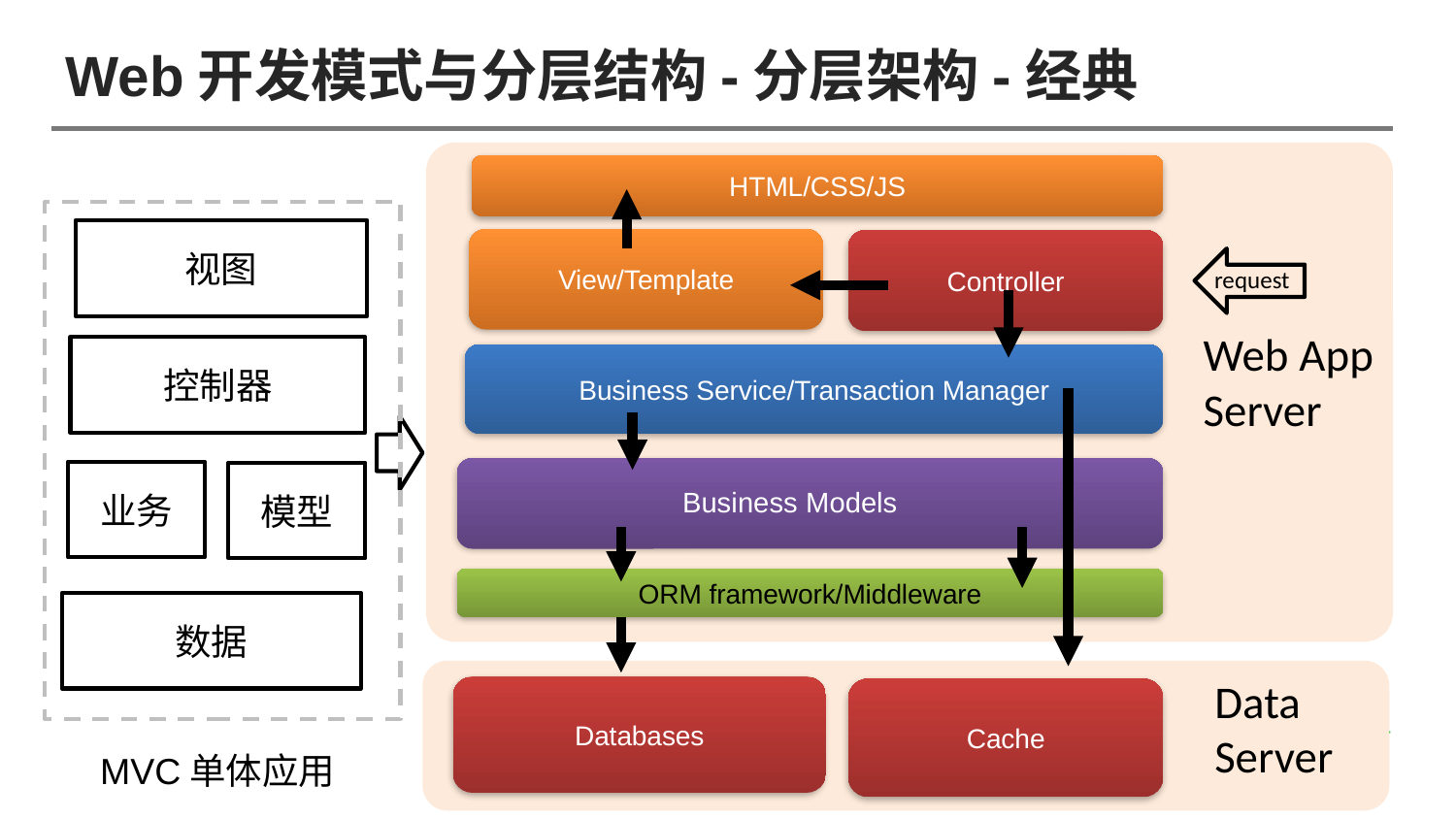

# Web开发模式与分层结构-分层架构-经典

HTML/CSS/JS

视图

View/Template
Controller
request
Web App
Server
控制器
Business Service/Transaction Manager

业务
模型
Business Models
ORM framework/Middleware
数据

Data
Server
Databases
Cache
MVC单体应用